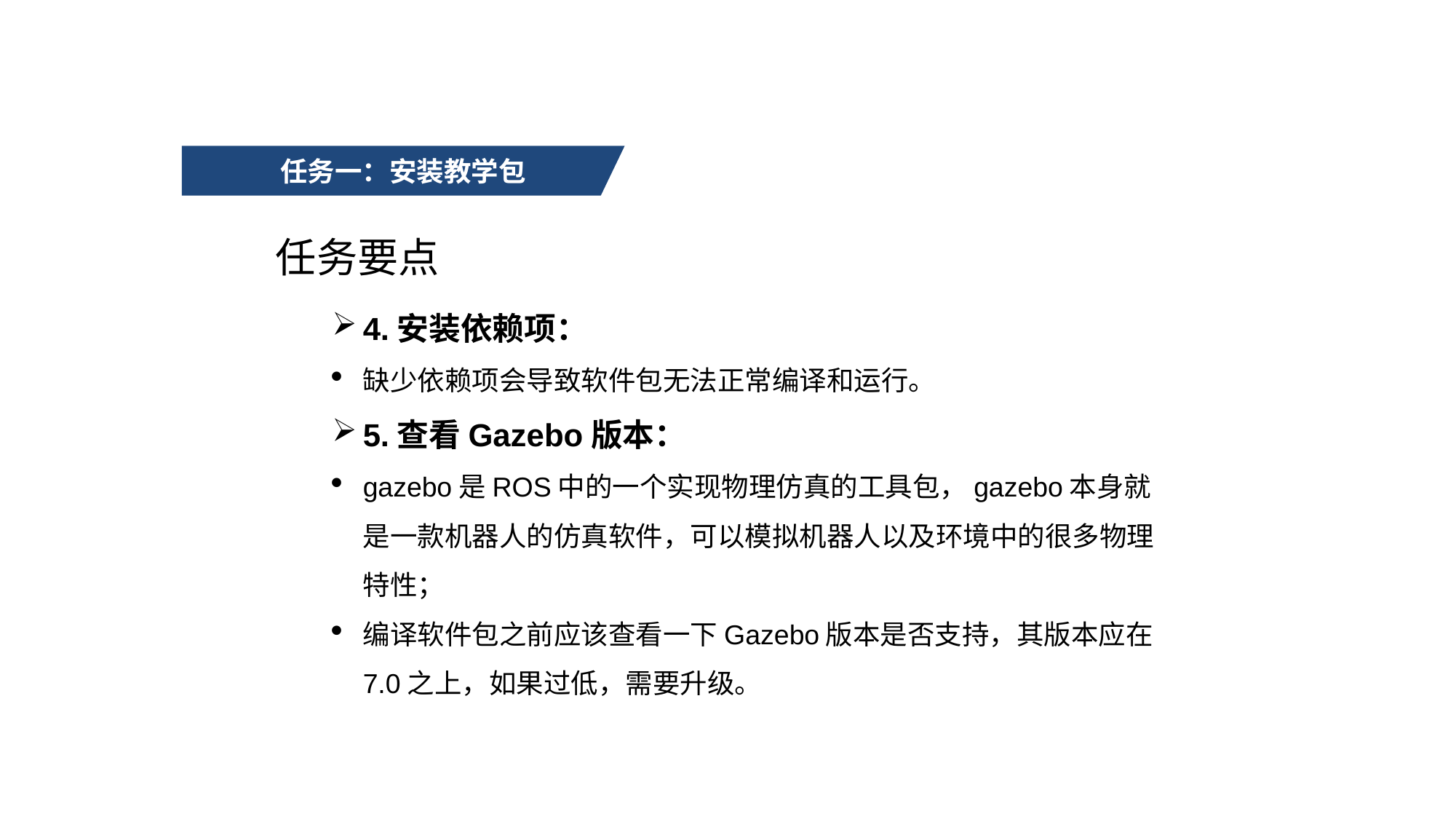

任务一：安装教学包
任务要点
4.安装依赖项：
缺少依赖项会导致软件包无法正常编译和运行。
5.查看Gazebo版本：
gazebo是ROS中的一个实现物理仿真的工具包，gazebo本身就是一款机器人的仿真软件，可以模拟机器人以及环境中的很多物理特性；
编译软件包之前应该查看一下Gazebo版本是否支持，其版本应在7.0之上，如果过低，需要升级。